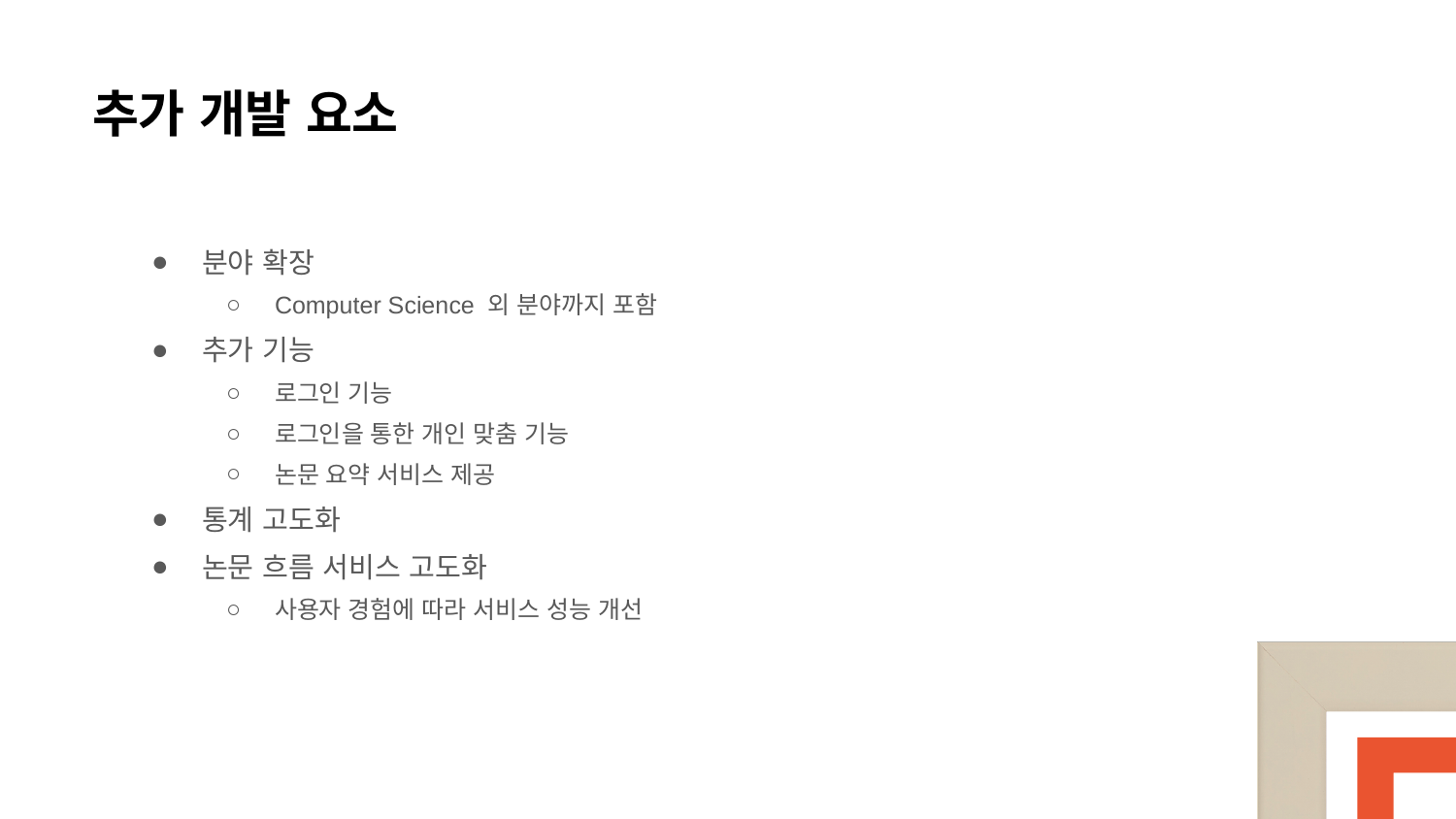

# 추가 개발 요소
분야 확장
Computer Science 외 분야까지 포함
추가 기능
로그인 기능
로그인을 통한 개인 맞춤 기능
논문 요약 서비스 제공
통계 고도화
논문 흐름 서비스 고도화
사용자 경험에 따라 서비스 성능 개선